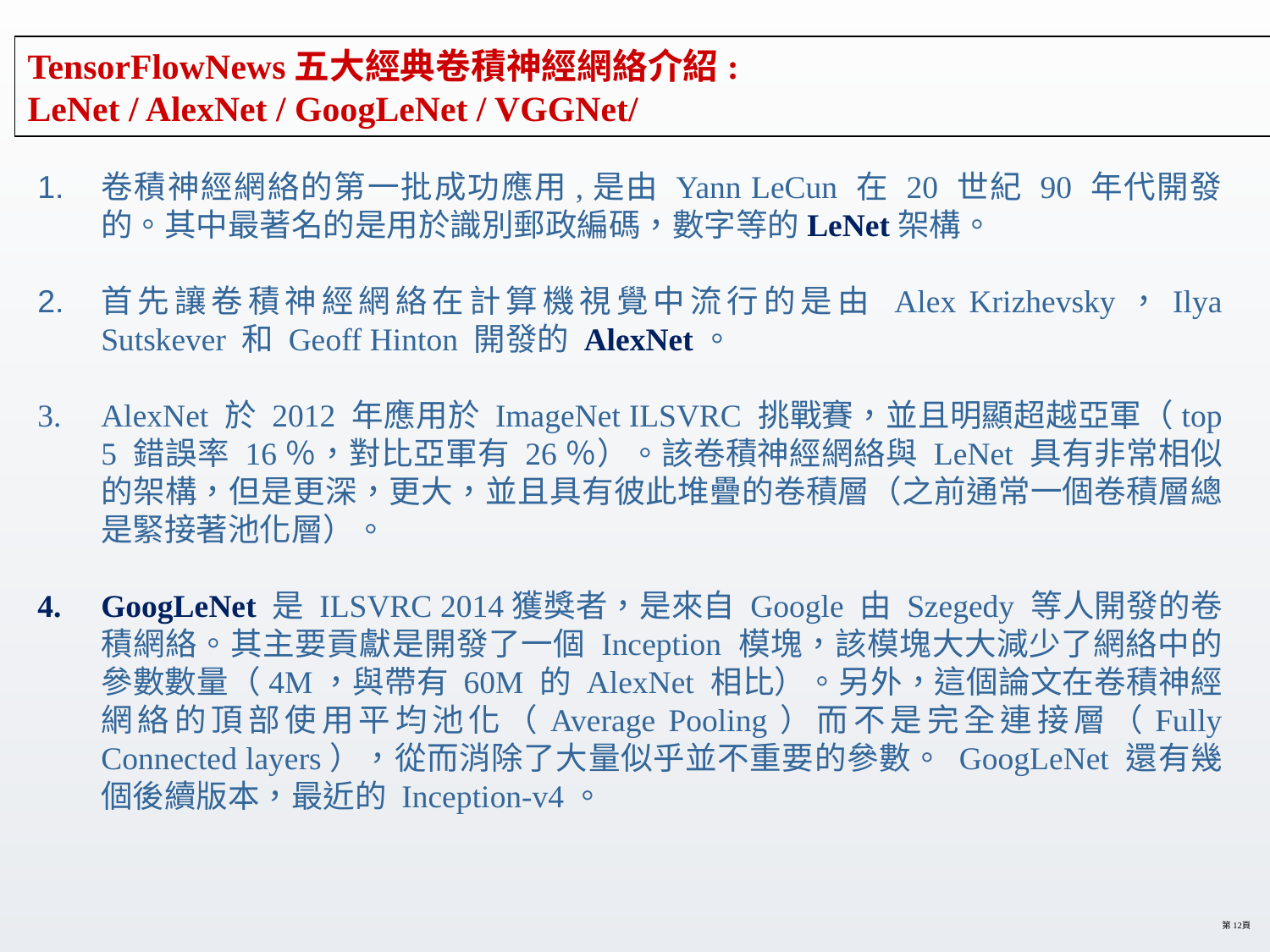

# TensorFlowNews五大經典卷積神經網絡介紹: LeNet / AlexNet / GoogLeNet / VGGNet/
卷積神經網絡的第一批成功應用,是由 Yann LeCun 在 20 世紀 90 年代開發的。其中最著名的是用於識別郵政編碼，數字等的LeNet架構。

首先讓卷積神經網絡在計算機視覺中流行的是由 Alex Krizhevsky，Ilya Sutskever 和 Geoff Hinton 開發的 AlexNet。

AlexNet 於 2012 年應用於 ImageNet ILSVRC 挑戰賽，並且明顯超越亞軍（top 5 錯誤率 16％，對比亞軍有 26％）。該卷積神經網絡與 LeNet 具有非常相似的架構，但是更深，更大，並且具有彼此堆疊的卷積層（之前通常一個卷積層總是緊接著池化層）。

GoogLeNet 是 ILSVRC 2014獲獎者，是來自 Google 由 Szegedy 等人開發的卷積網絡。其主要貢獻是開發了一個 Inception 模塊，該模塊大大減少了網絡中的參數數量（4M，與帶有 60M 的 AlexNet 相比）。另外，這個論文在卷積神經網絡的頂部使用平均池化（Average Pooling）而不是完全連接層（Fully Connected layers），從而消除了大量似乎並不重要的參數。 GoogLeNet 還有幾個後續版本，最近的 Inception-v4。